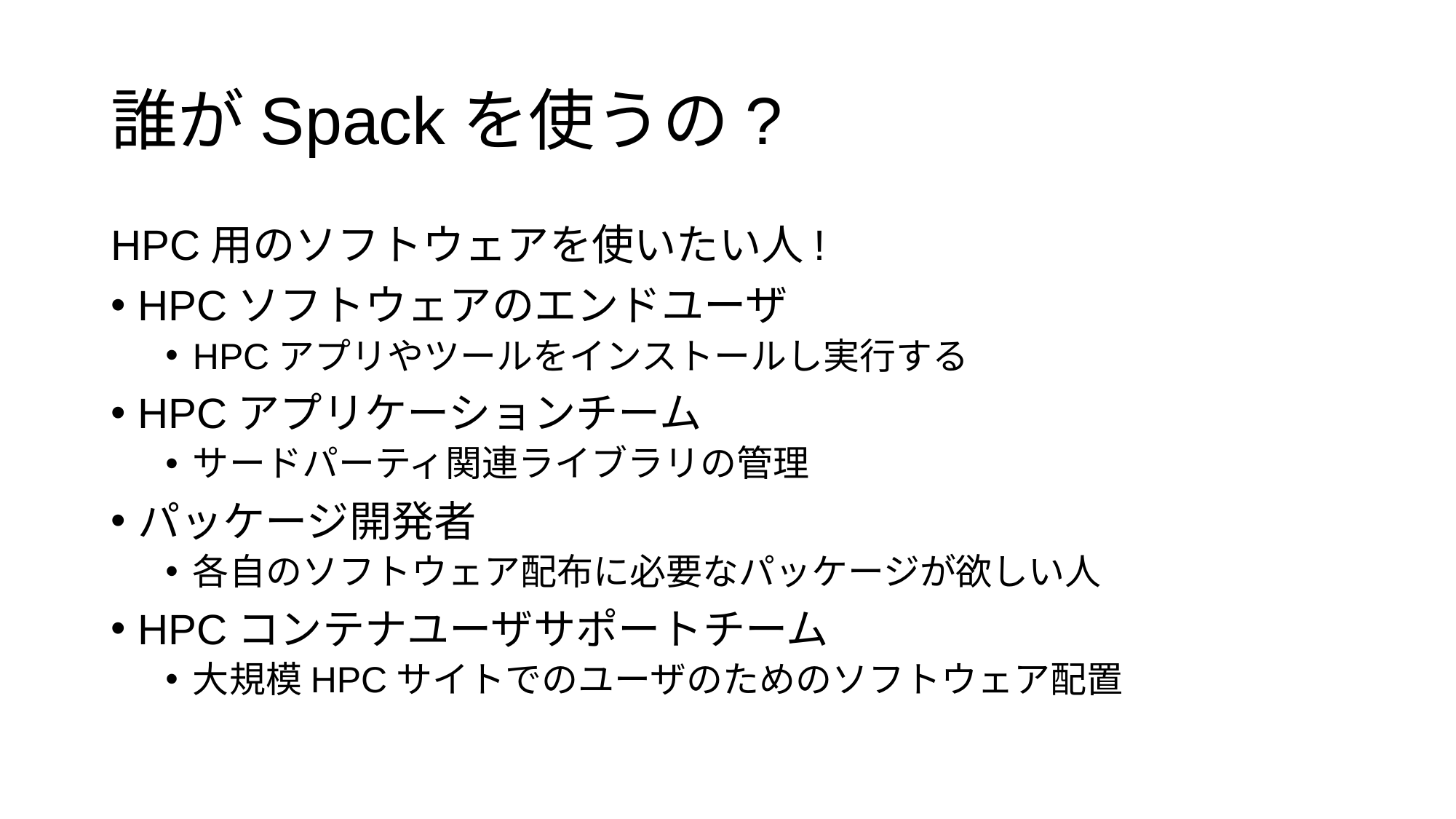

# 誰がSpackを使うの?
HPC用のソフトウェアを使いたい人!
HPCソフトウェアのエンドユーザ
HPCアプリやツールをインストールし実行する
HPCアプリケーションチーム
サードパーティ関連ライブラリの管理
パッケージ開発者
各自のソフトウェア配布に必要なパッケージが欲しい人
HPCコンテナユーザサポートチーム
大規模HPCサイトでのユーザのためのソフトウェア配置